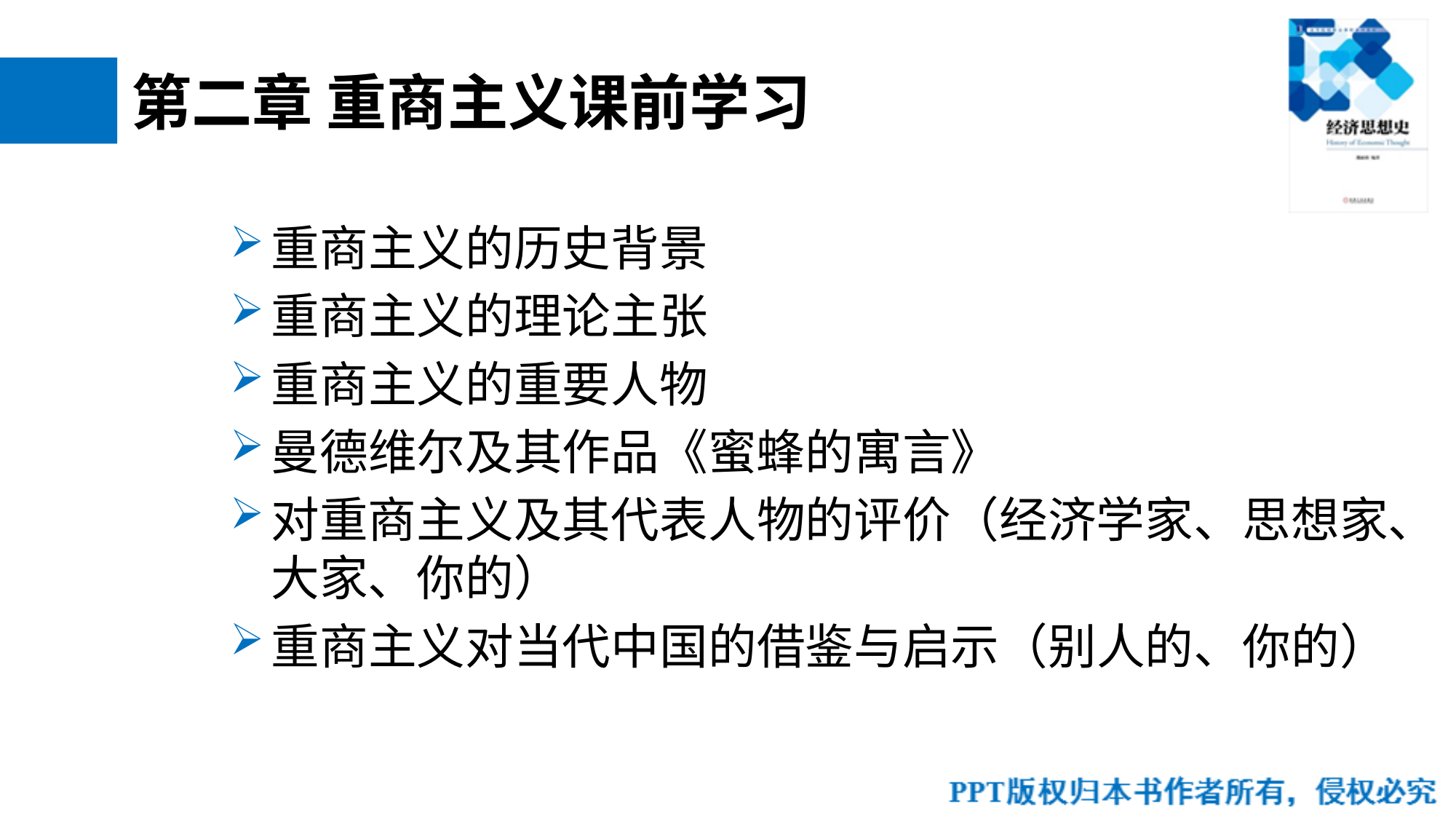

# 第二章 重商主义课前学习

重商主义的历史背景
重商主义的理论主张
重商主义的重要人物
曼德维尔及其作品《蜜蜂的寓言》
对重商主义及其代表人物的评价（经济学家、思想家、大家、你的）
重商主义对当代中国的借鉴与启示（别人的、你的）
39